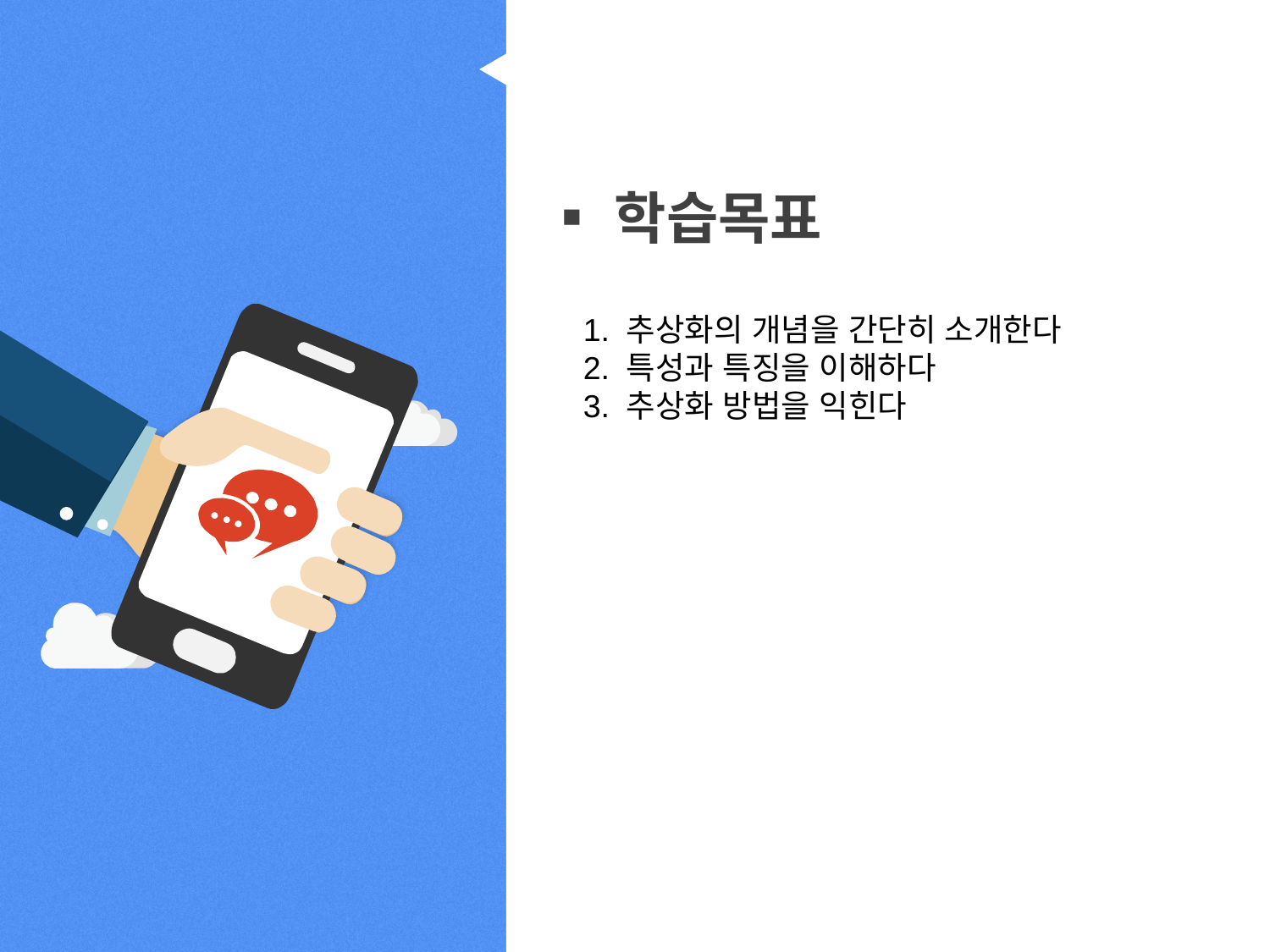

▪학습목표

1. 추상화의 개념을 간단히 소개한다
2. 특성과 특징을 이해하다
3. 추상화 방법을 익힌다